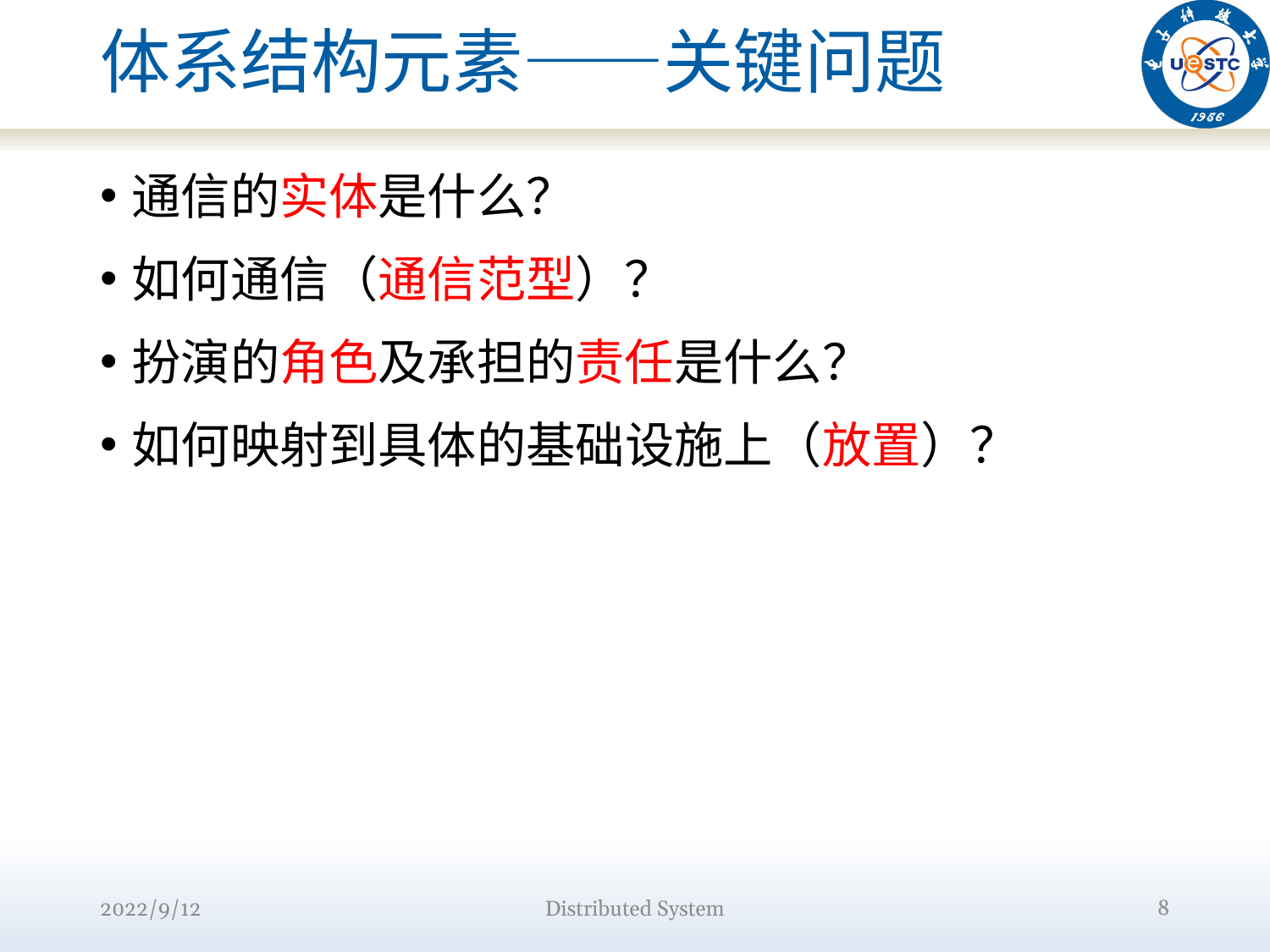

# 体系结构元素——关键问题
通信的实体是什么？
如何通信（通信范型）？
扮演的角色及承担的责任是什么？
如何映射到具体的基础设施上（放置）？
2022/9/12
Distributed System
8